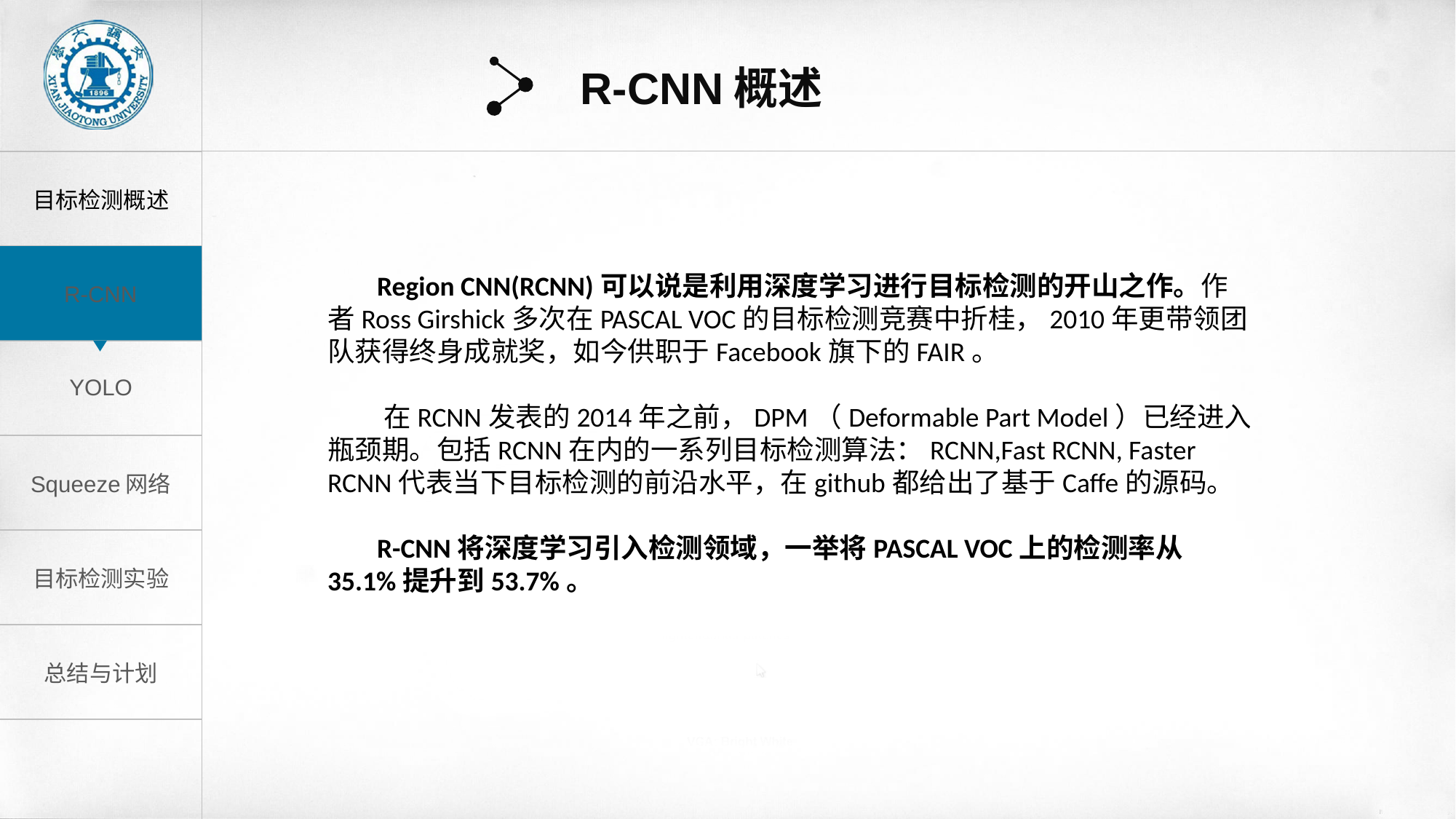

R-CNN概述
        Region CNN(RCNN)可以说是利用深度学习进行目标检测的开山之作。作者Ross Girshick多次在PASCAL VOC的目标检测竞赛中折桂，2010年更带领团队获得终身成就奖，如今供职于Facebook旗下的FAIR。

        在RCNN发表的2014年之前，DPM（Deformable Part Model）已经进入瓶颈期。包括RCNN在内的一系列目标检测算法：RCNN,Fast RCNN, Faster RCNN代表当下目标检测的前沿水平，在github都给出了基于Caffe的源码。
        R-CNN将深度学习引入检测领域，一举将PASCAL VOC上的检测率从35.1%提升到53.7%。